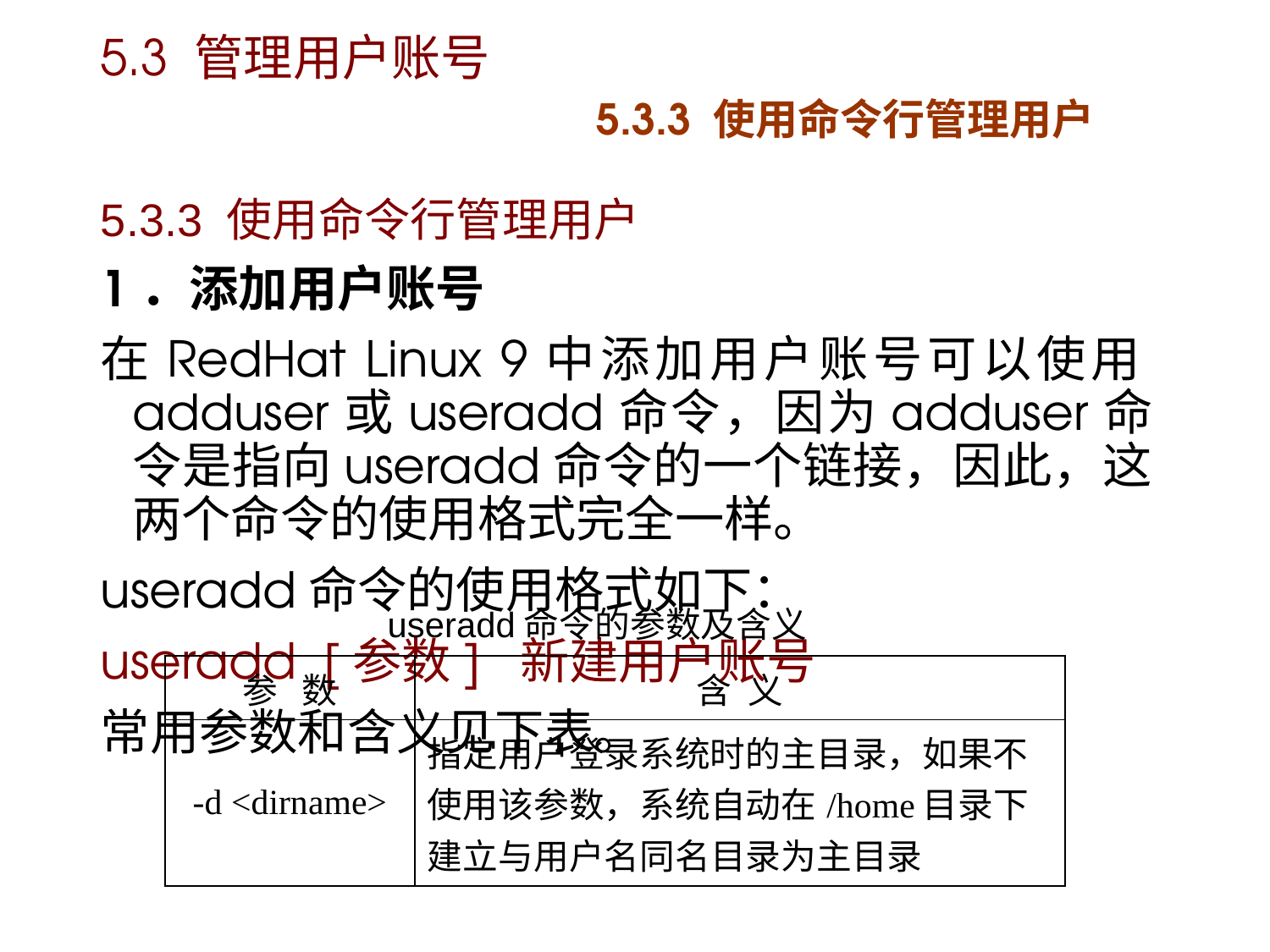

# 5.3 管理用户账号 5.3.3 使用命令行管理用户
5.3.3 使用命令行管理用户
1．添加用户账号
在RedHat Linux 9中添加用户账号可以使用adduser或useradd命令，因为adduser命令是指向useradd命令的一个链接，因此，这两个命令的使用格式完全一样。
useradd命令的使用格式如下：
useradd  [参数]  新建用户账号
常用参数和含义见下表。
useradd命令的参数及含义
| 参 数 | 含 义 |
| --- | --- |
| -d <dirname> | 指定用户登录系统时的主目录，如果不使用该参数，系统自动在/home目录下建立与用户名同名目录为主目录 |